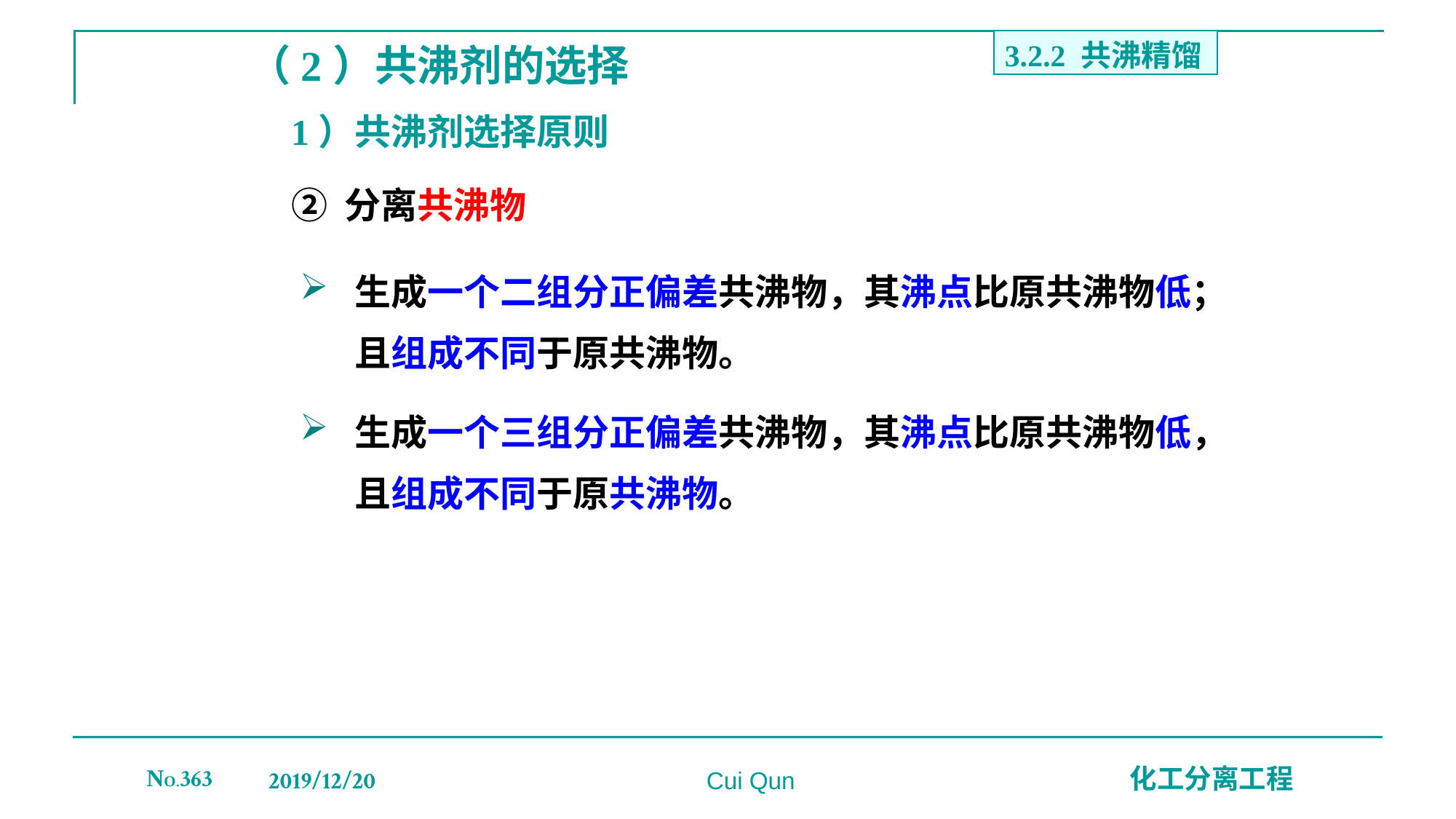

3.2.2 共沸精馏
（2）共沸剂的选择
1）共沸剂选择原则
② 分离共沸物
生成一个二组分正偏差共沸物，其沸点比原共沸物低；且组成不同于原共沸物。
生成一个三组分正偏差共沸物，其沸点比原共沸物低，且组成不同于原共沸物。
NO.363
2019/12/20
化工分离工程